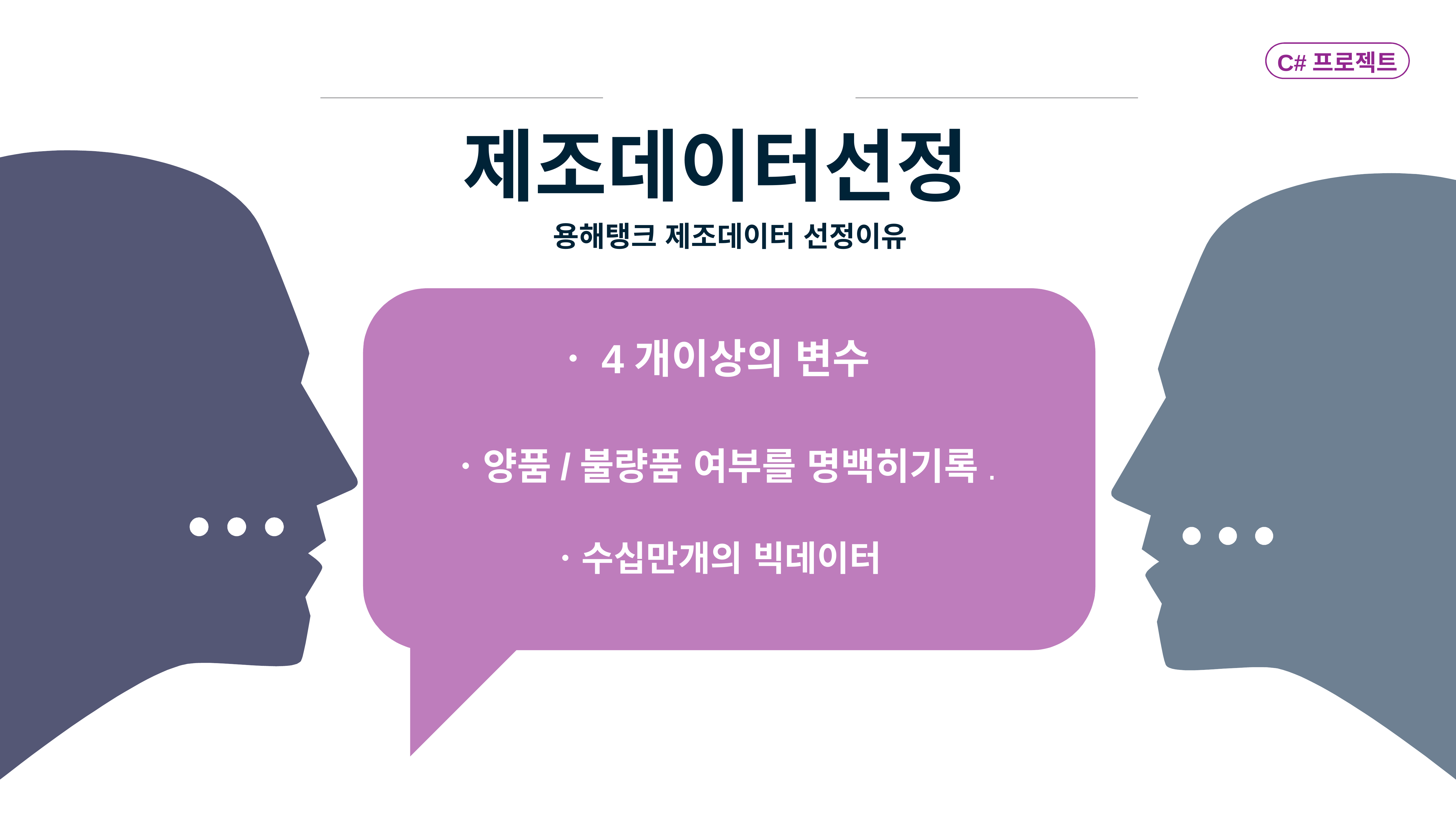

C#프로젝트

제조데이터선정

용해탱크 제조데이터 선정이유

ㆍ4개이상의 변수
ㆍ양품/불량품 여부를 명백히기록.

ㆍ수십만개의 빅데이터